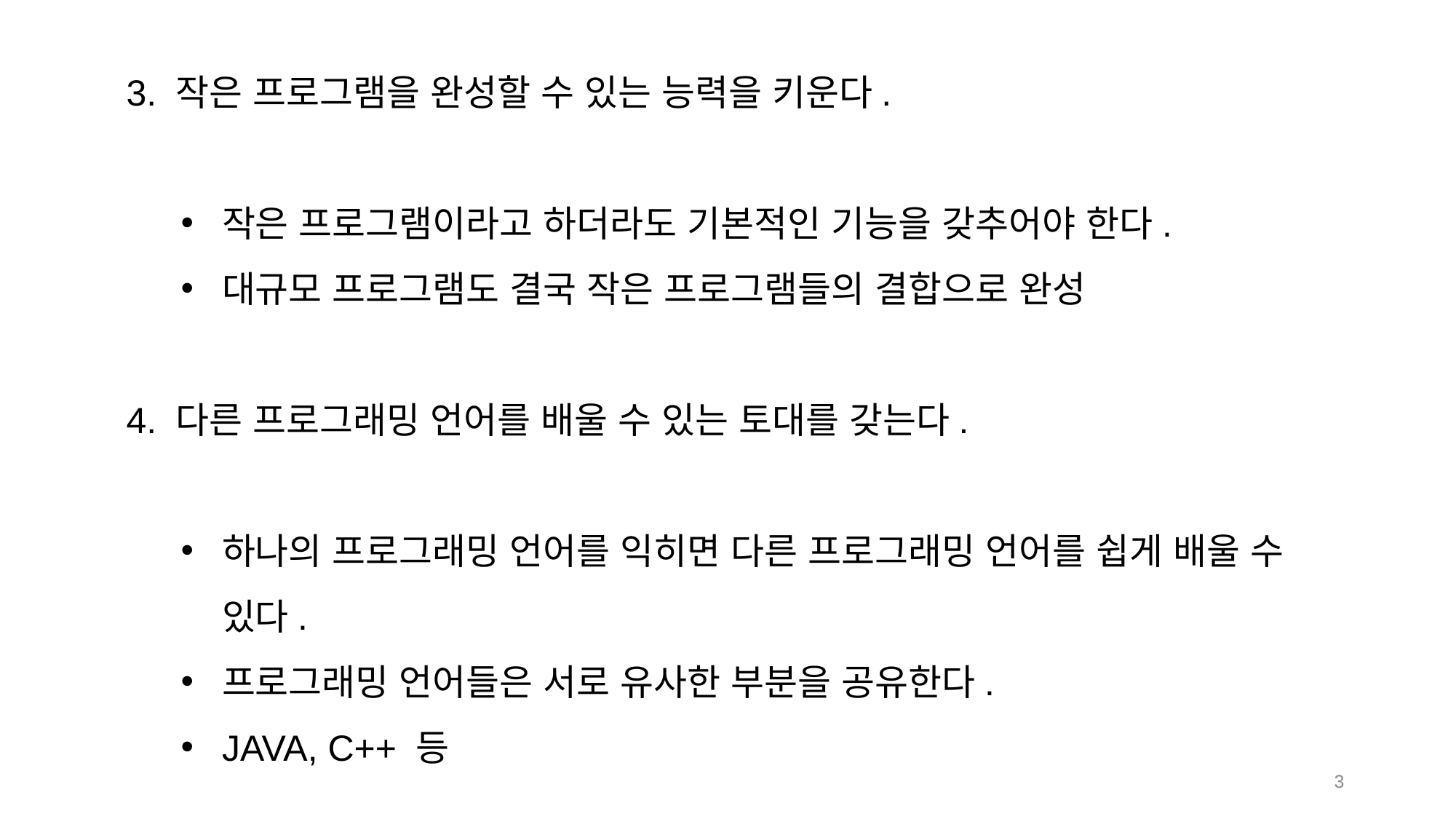

3. 작은 프로그램을 완성할 수 있는 능력을 키운다.

작은 프로그램이라고 하더라도 기본적인 기능을 갖추어야 한다.
대규모 프로그램도 결국 작은 프로그램들의 결합으로 완성

4. 다른 프로그래밍 언어를 배울 수 있는 토대를 갖는다.

하나의 프로그래밍 언어를 익히면 다른 프로그래밍 언어를 쉽게 배울 수 있다.
프로그래밍 언어들은 서로 유사한 부분을 공유한다.
JAVA, C++ 등
3